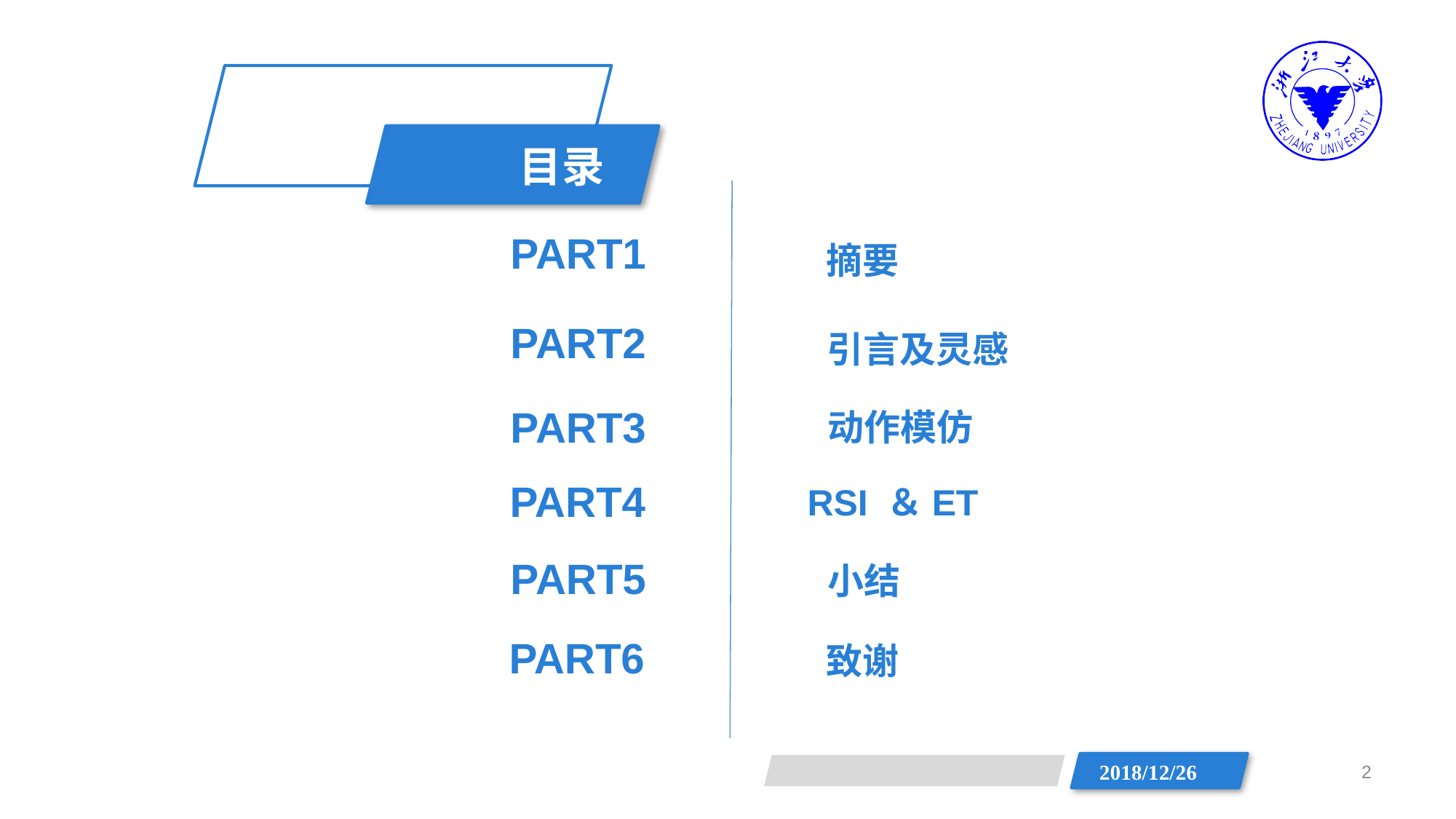

目录
摘要
PART1
引言及灵感
PART2
PART3
动作模仿
PART4
RSI ＆ET
PART5
小结
PART6
致谢
2

2018/12/26